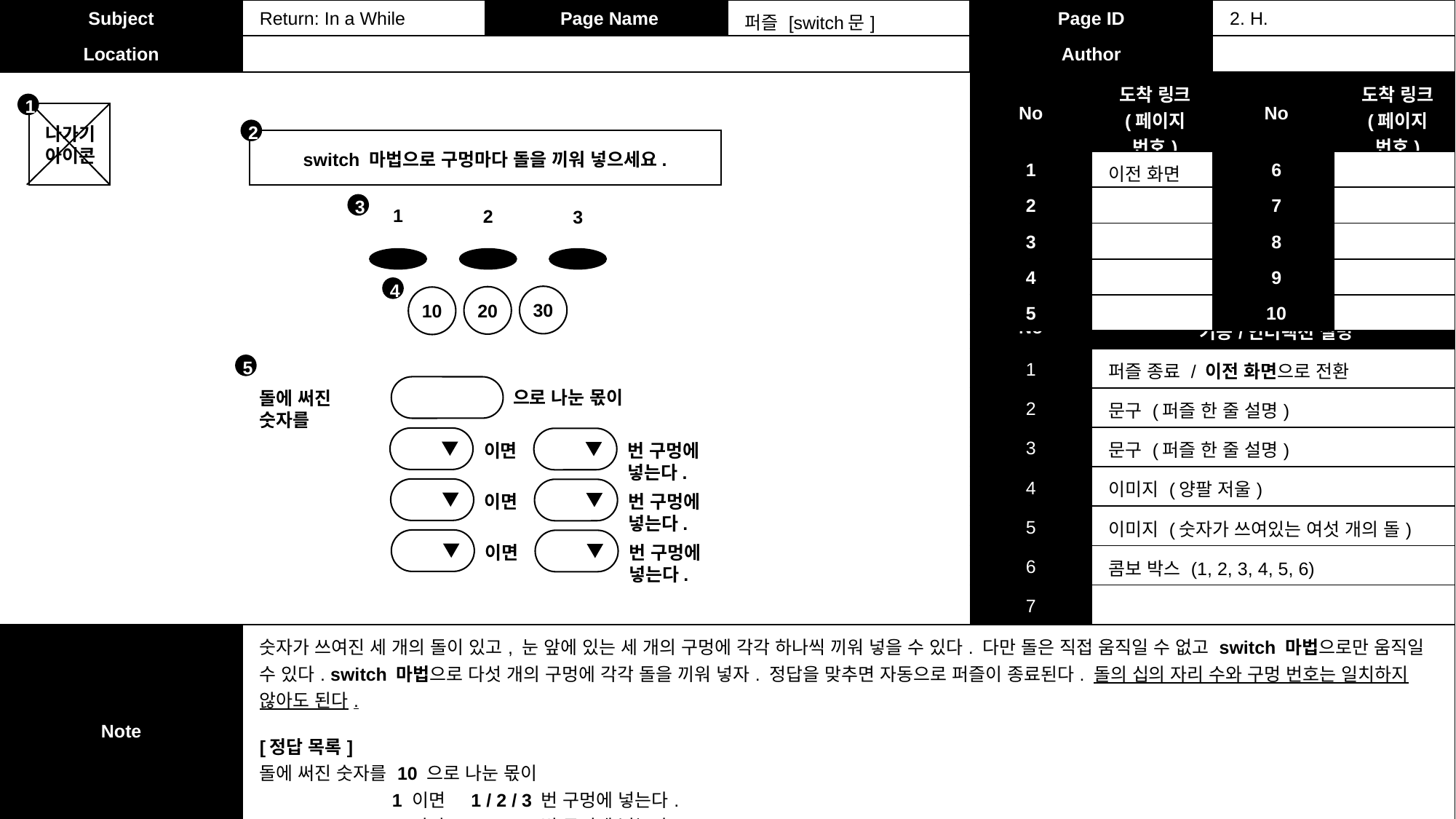

| Subject | Return: In a While | Page Name | 퍼즐 [switch문] | Page ID | 2. H. |
| --- | --- | --- | --- | --- | --- |
| Location |  |  |  | Author |  |
| No | 도착 링크 (페이지 번호) | No | 도착 링크 (페이지 번호) |
| --- | --- | --- | --- |
| 1 | 이전 화면 | 6 |  |
| 2 |  | 7 |  |
| 3 |  | 8 |  |
| 4 |  | 9 |  |
| 5 |  | 10 |  |
1

나가기
아이콘
2

switch 마법으로 구멍마다 돌을 끼워 넣으세요.
3
1
2
3

4
30
20
10
| No | 기능/인터랙션 설명 |
| --- | --- |
| 1 | 퍼즐 종료 / 이전 화면으로 전환 |
| 2 | 문구 (퍼즐 한 줄 설명) |
| 3 | 문구 (퍼즐 한 줄 설명) |
| 4 | 이미지 (양팔 저울) |
| 5 | 이미지 (숫자가 쓰여있는 여섯 개의 돌) |
| 6 | 콤보 박스 (1, 2, 3, 4, 5, 6) |
| 7 |  |
5

으로 나눈 몫이
돌에 써진 숫자를

이면
번 구멍에 넣는다.

이면
번 구멍에 넣는다.

이면
번 구멍에 넣는다.
| Note | 숫자가 쓰여진 세 개의 돌이 있고, 눈 앞에 있는 세 개의 구멍에 각각 하나씩 끼워 넣을 수 있다. 다만 돌은 직접 움직일 수 없고 switch 마법으로만 움직일 수 있다. switch 마법으로 다섯 개의 구멍에 각각 돌을 끼워 넣자. 정답을 맞추면 자동으로 퍼즐이 종료된다. 돌의 십의 자리 수와 구멍 번호는 일치하지 않아도 된다. [정답 목록] 돌에 써진 숫자를 10 으로 나눈 몫이 1 이면 1 / 2 / 3 번 구멍에 넣는다. 2 이면 1 / 2 / 3 번 구멍에 넣는다. 3 이면 1 / 2 / 3 번 구멍에 넣는다. |
| --- | --- |